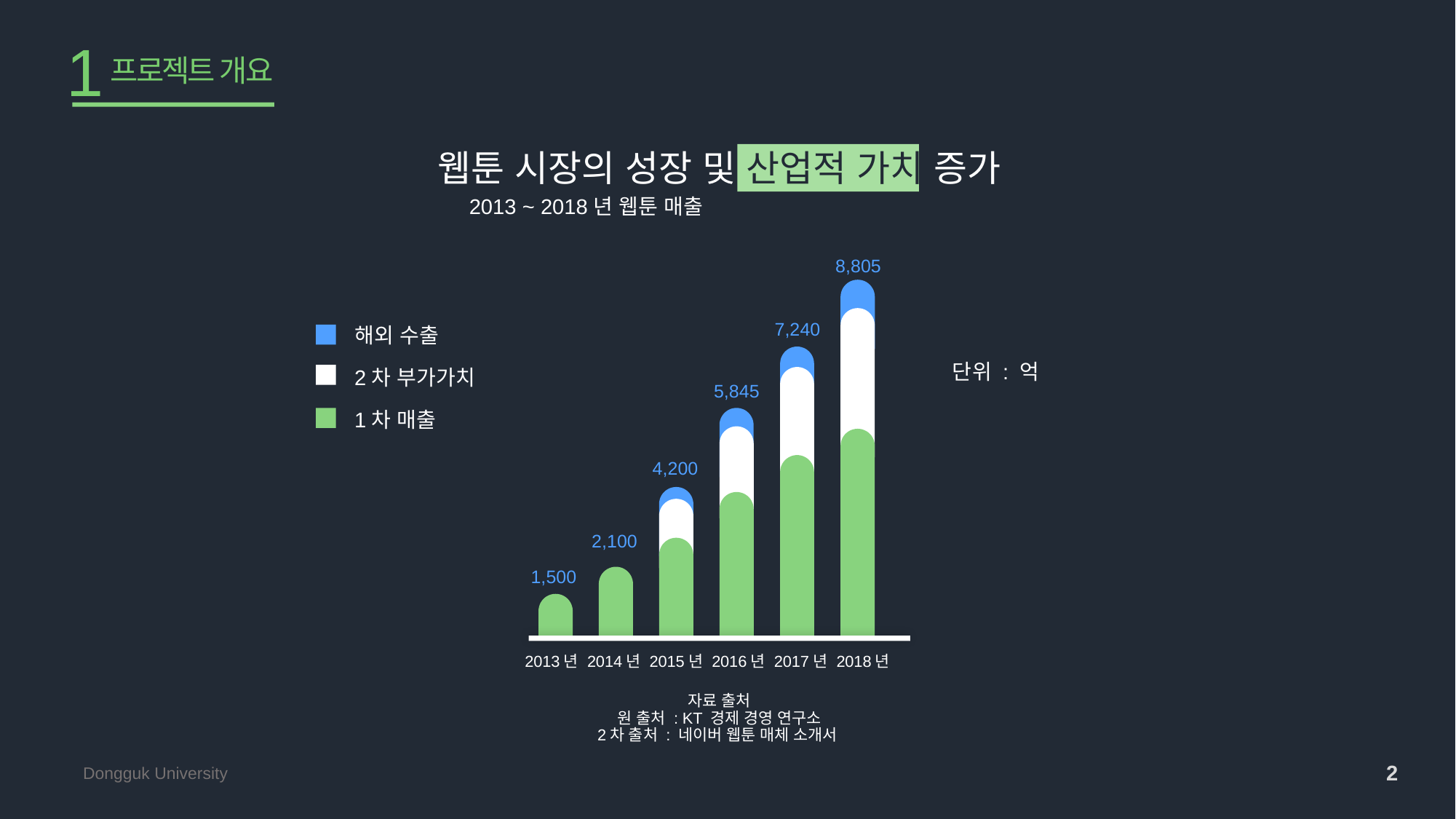

모바일로 어디서든 보기 쉽고 재밌는 컨텐츠인 웹툰은 그 인기가 점점 더 커지고 있고,
그에 따라 웹툰 시장도 증가하고 있습니다.
8월 기준으로 8800억원을 돌파했고
 해외매출도 증가함으로써 새로운 한류의 가지가 되었습니다.
1
프로젝트 개요

웹툰 시장의 성장 및 산업적 가치 증가

2013 ~ 2018년 웹툰 매출
8,805

7,240
해외 수출

단위 : 억
2차 부가가치

5,845

1차 매출

4,200

2,100

1,500

2013년

2014년

2015년

2016년

2017년

2018년

자료 출처
원 출처 : KT 경제 경영 연구소
2차 출처 : 네이버 웹툰 매체 소개서
2
Dongguk University